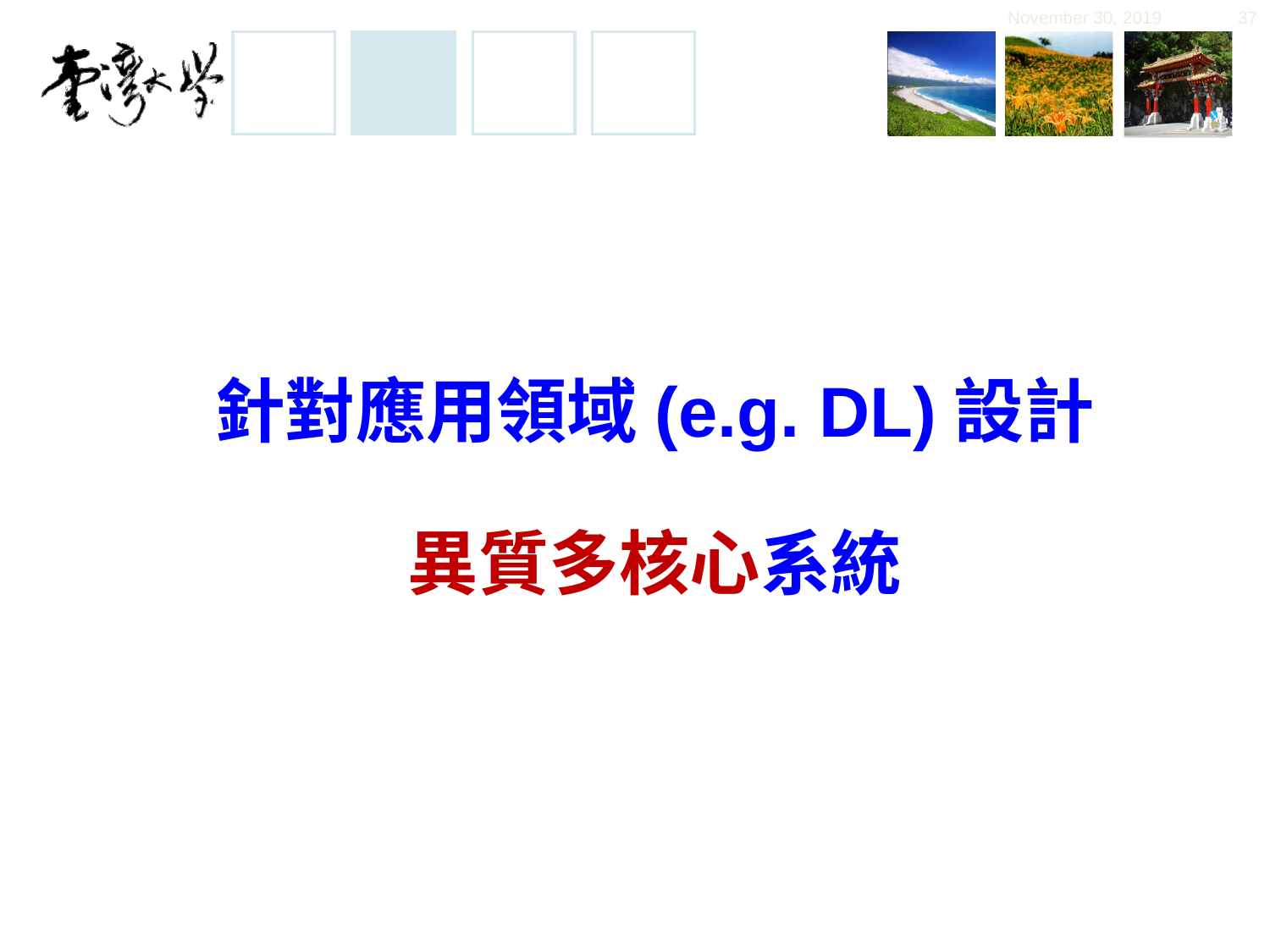

November 30, 2019
37
# 針對應用領域(e.g. DL)設計 異質多核心系統